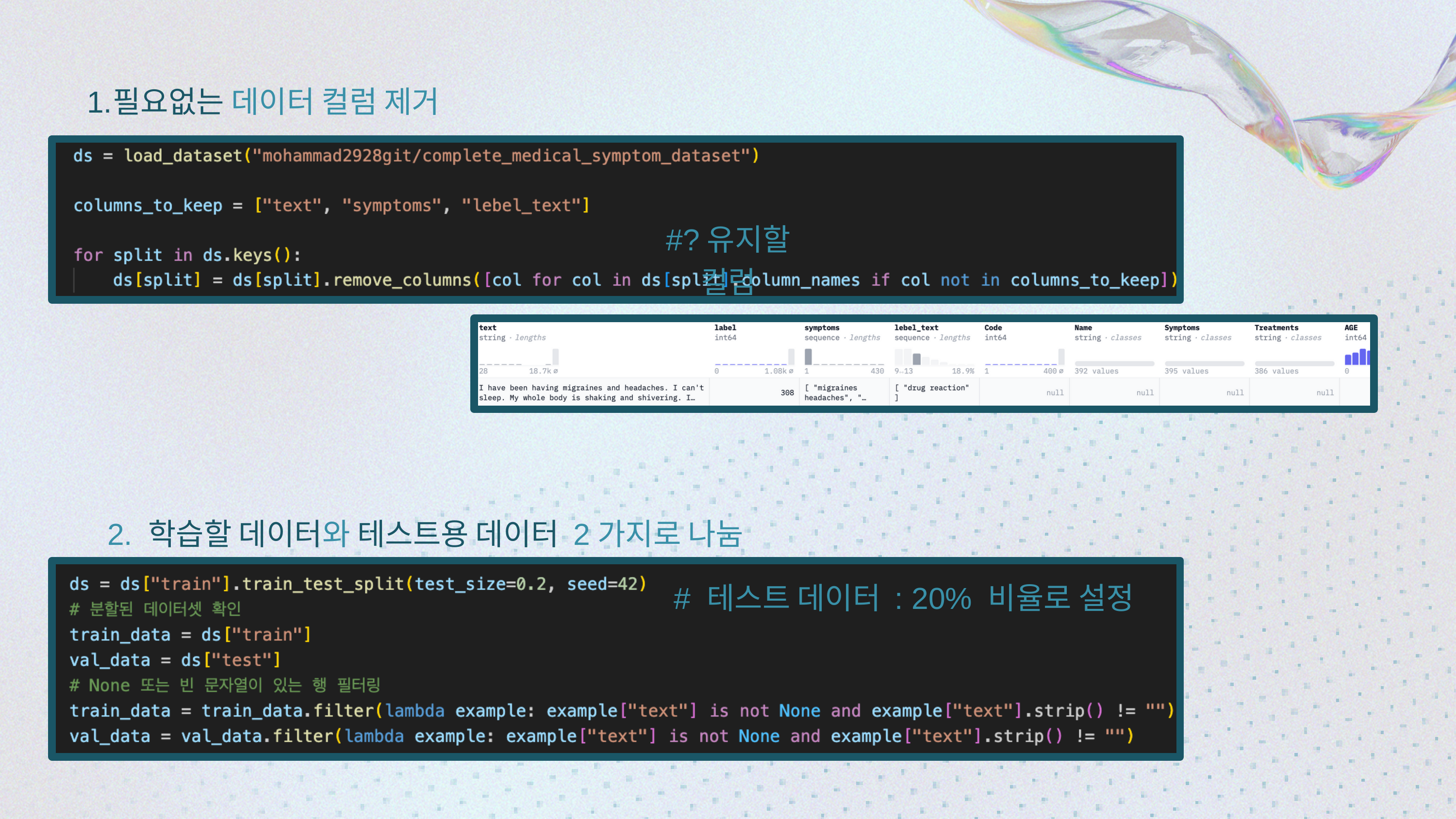

필요없는 데이터 컬럼 제거

#?유지할 컬럼

2. 학습할 데이터와 테스트용 데이터 2가지로 나눔

# 테스트 데이터 : 20% 비율로 설정